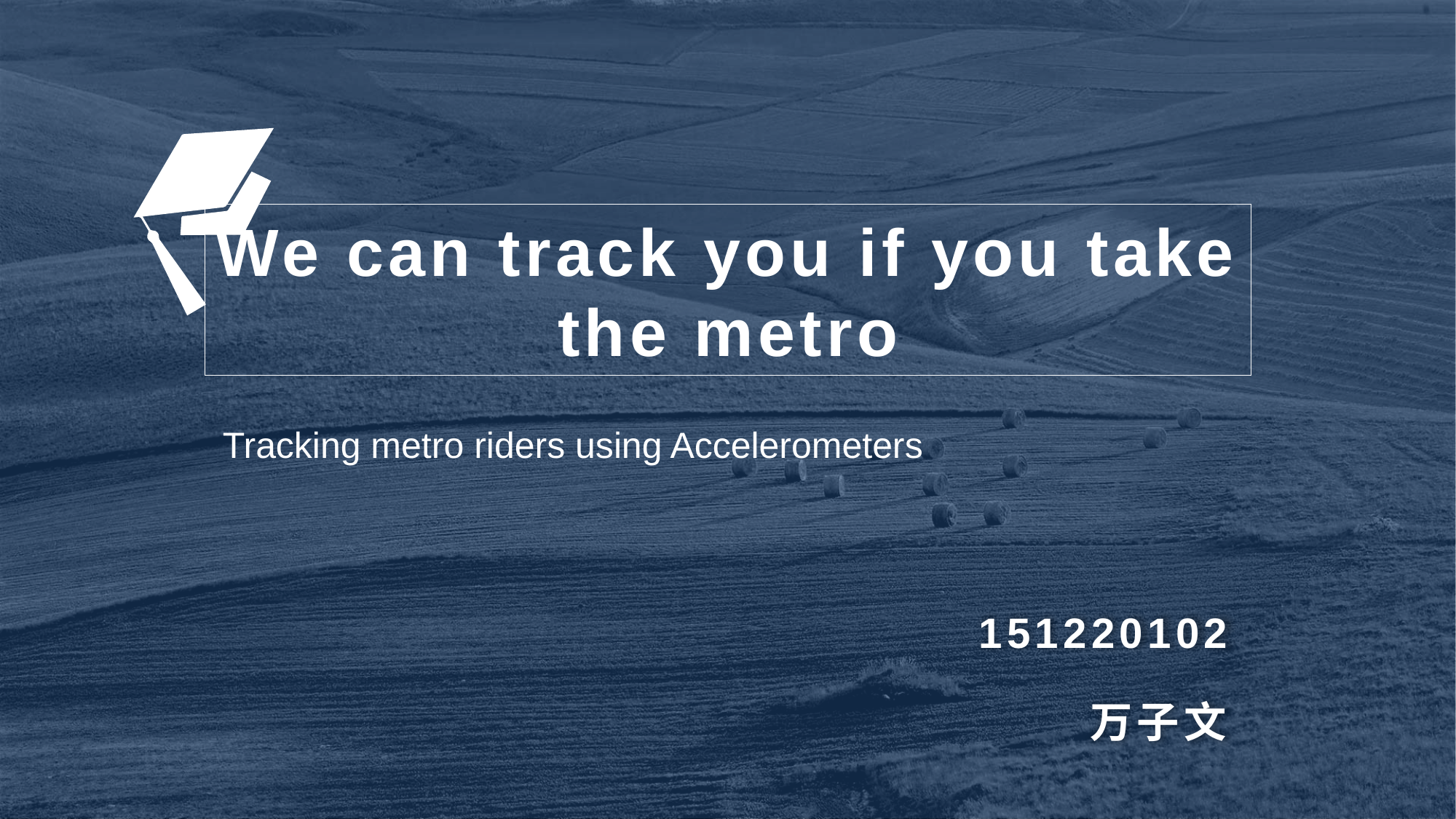

We can track you if you take the metro
Tracking metro riders using Accelerometers
151220102
万子文